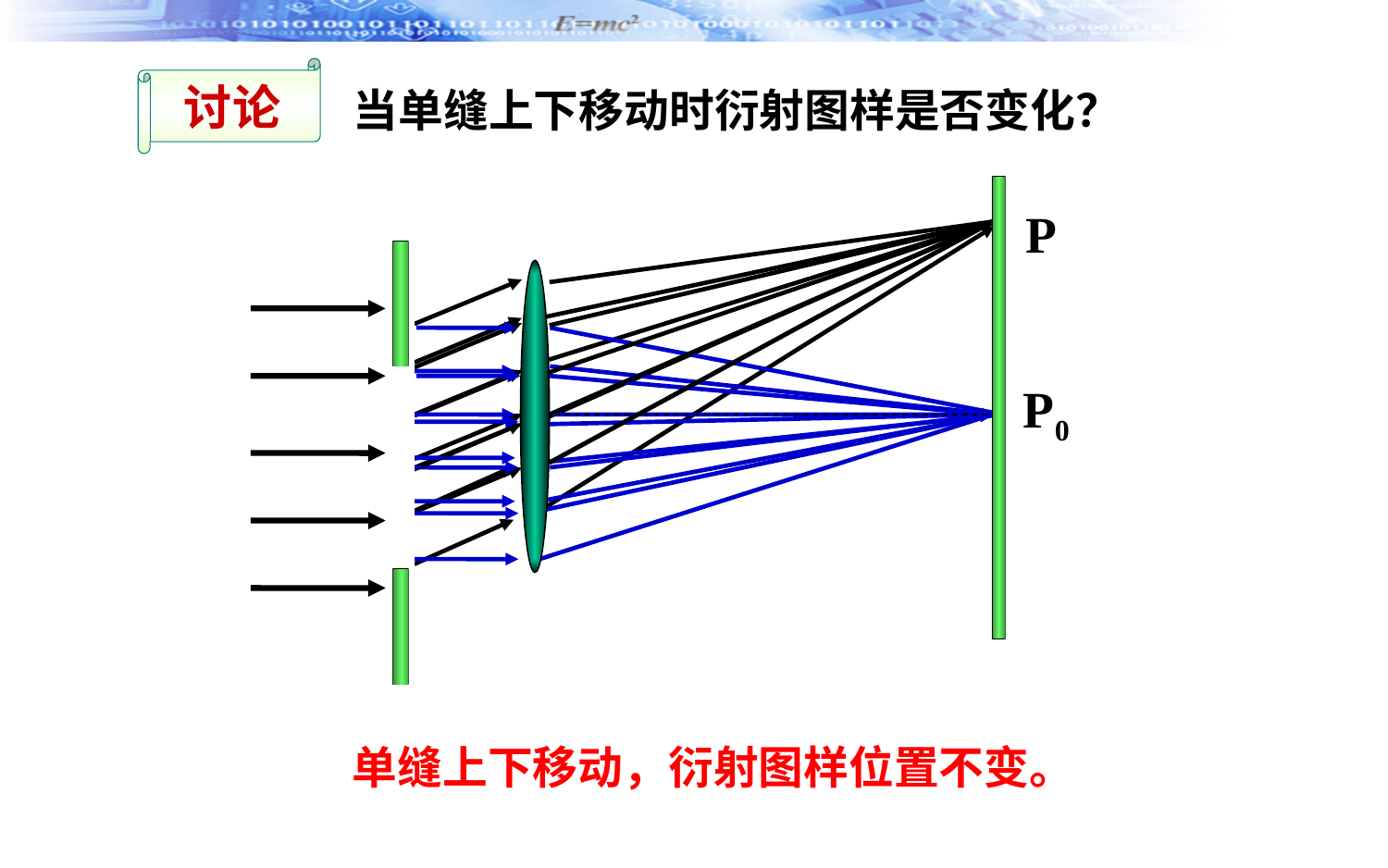

讨论
当单缝上下移动时衍射图样是否变化？

P

P0

单缝上下移动，衍射图样位置不变。